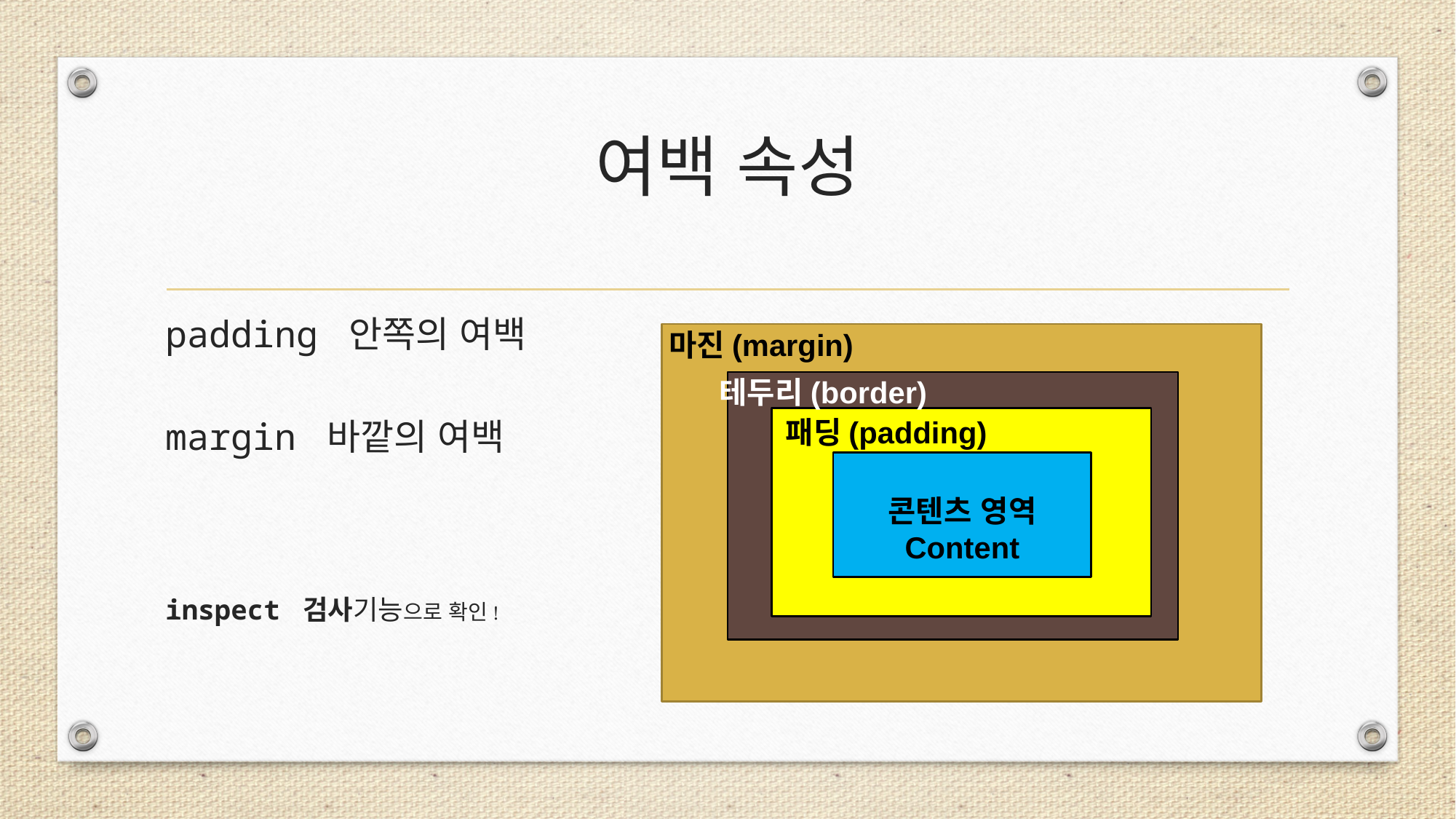

# 여백 속성
padding 안쪽의 여백

margin 바깥의 여백

inspect 검사기능으로 확인!
마진(margin)

테두리(border)

패딩(padding)
패

콘텐츠 영역
Content